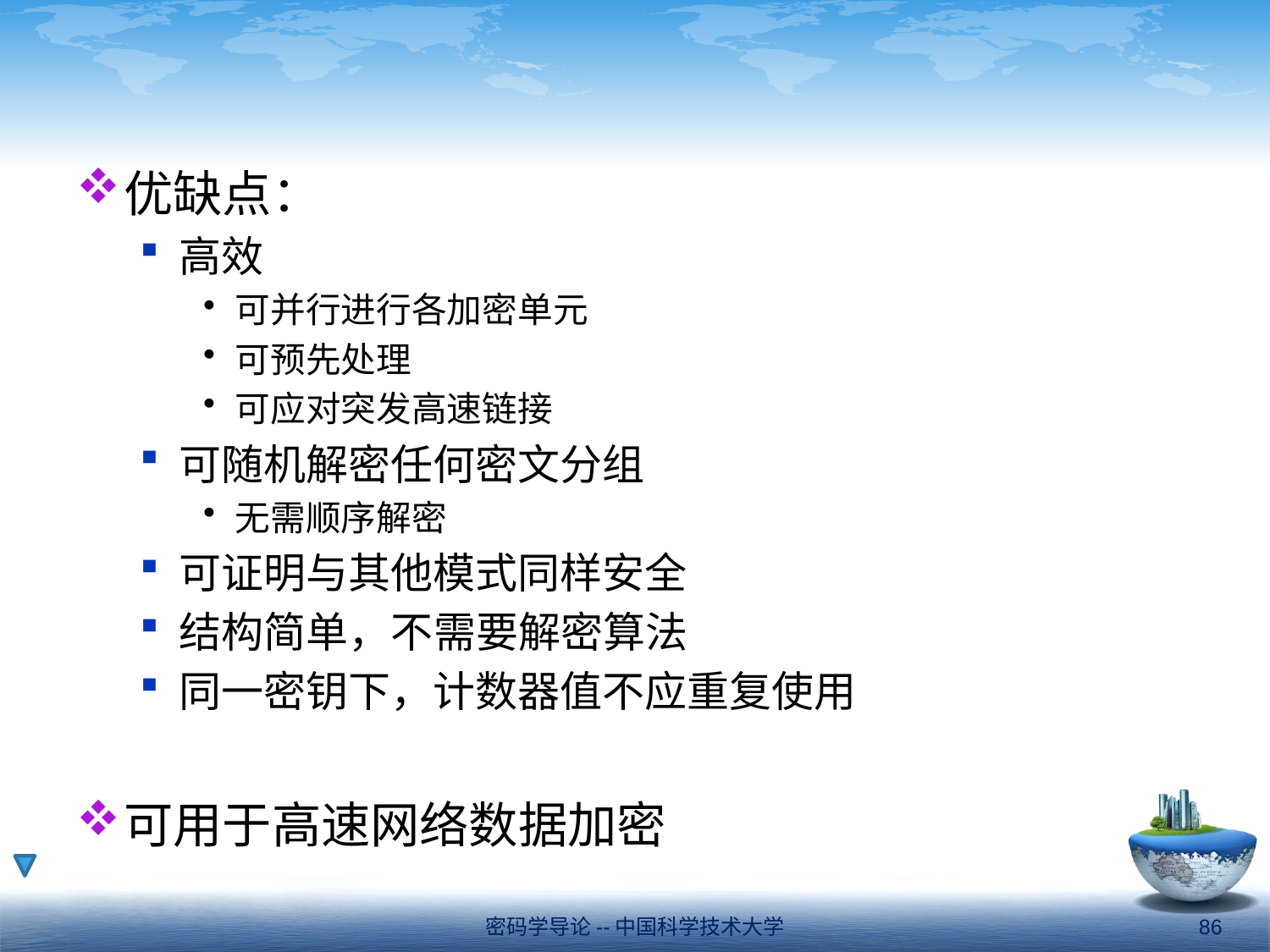

#
优缺点：
高效
可并行进行各加密单元
可预先处理
可应对突发高速链接
可随机解密任何密文分组
无需顺序解密
可证明与其他模式同样安全
结构简单，不需要解密算法
同一密钥下，计数器值不应重复使用

可用于高速网络数据加密

密码学导论--中国科学技术大学
86